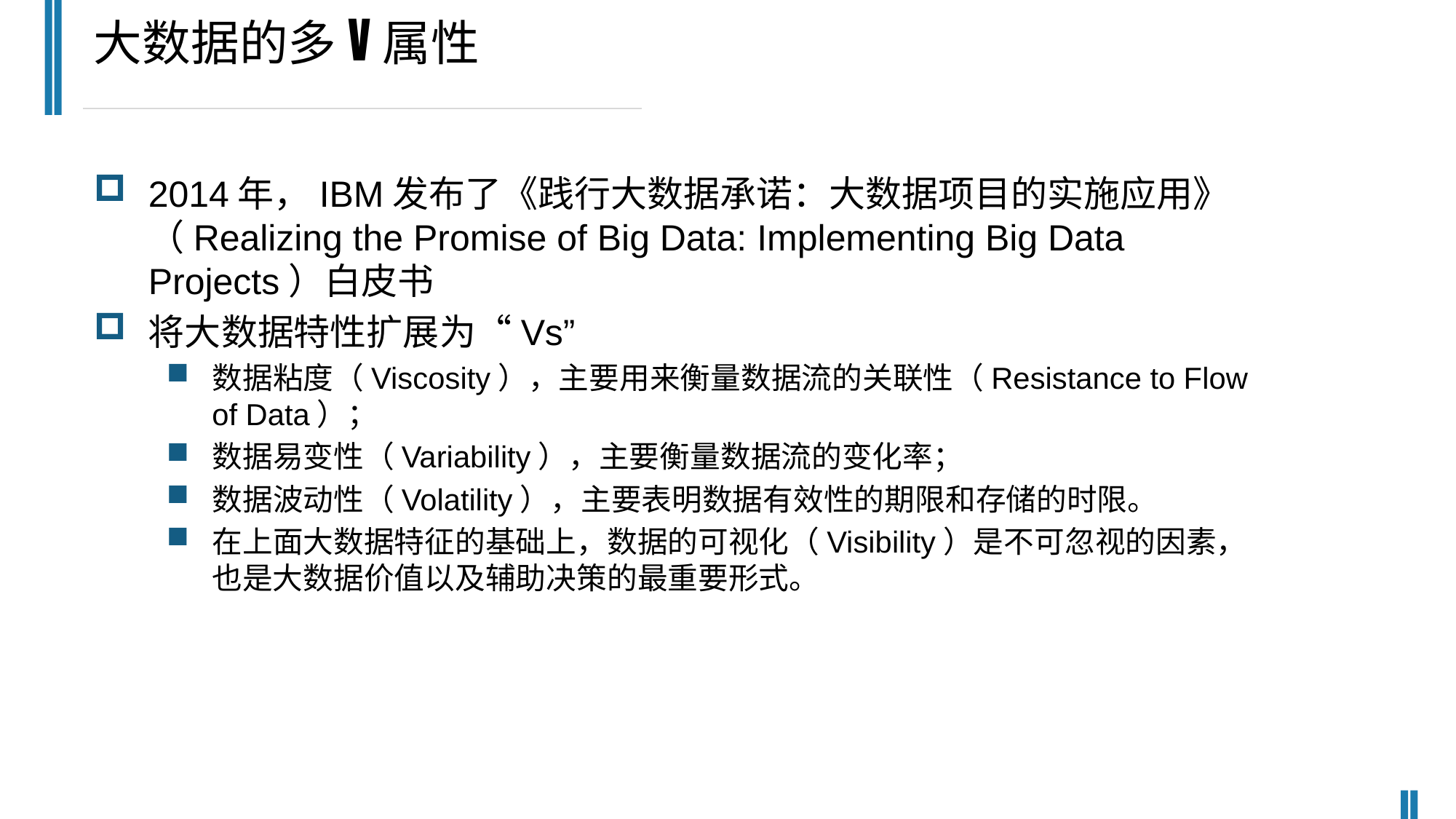

大数据的多V属性

2014年，IBM发布了《践行大数据承诺：大数据项目的实施应用》（Realizing the Promise of Big Data: Implementing Big Data Projects）白皮书
将大数据特性扩展为“Vs”
数据粘度（Viscosity），主要用来衡量数据流的关联性（Resistance to Flow of Data）；
数据易变性（Variability），主要衡量数据流的变化率；
数据波动性（Volatility），主要表明数据有效性的期限和存储的时限。
在上面大数据特征的基础上，数据的可视化（Visibility）是不可忽视的因素，也是大数据价值以及辅助决策的最重要形式。